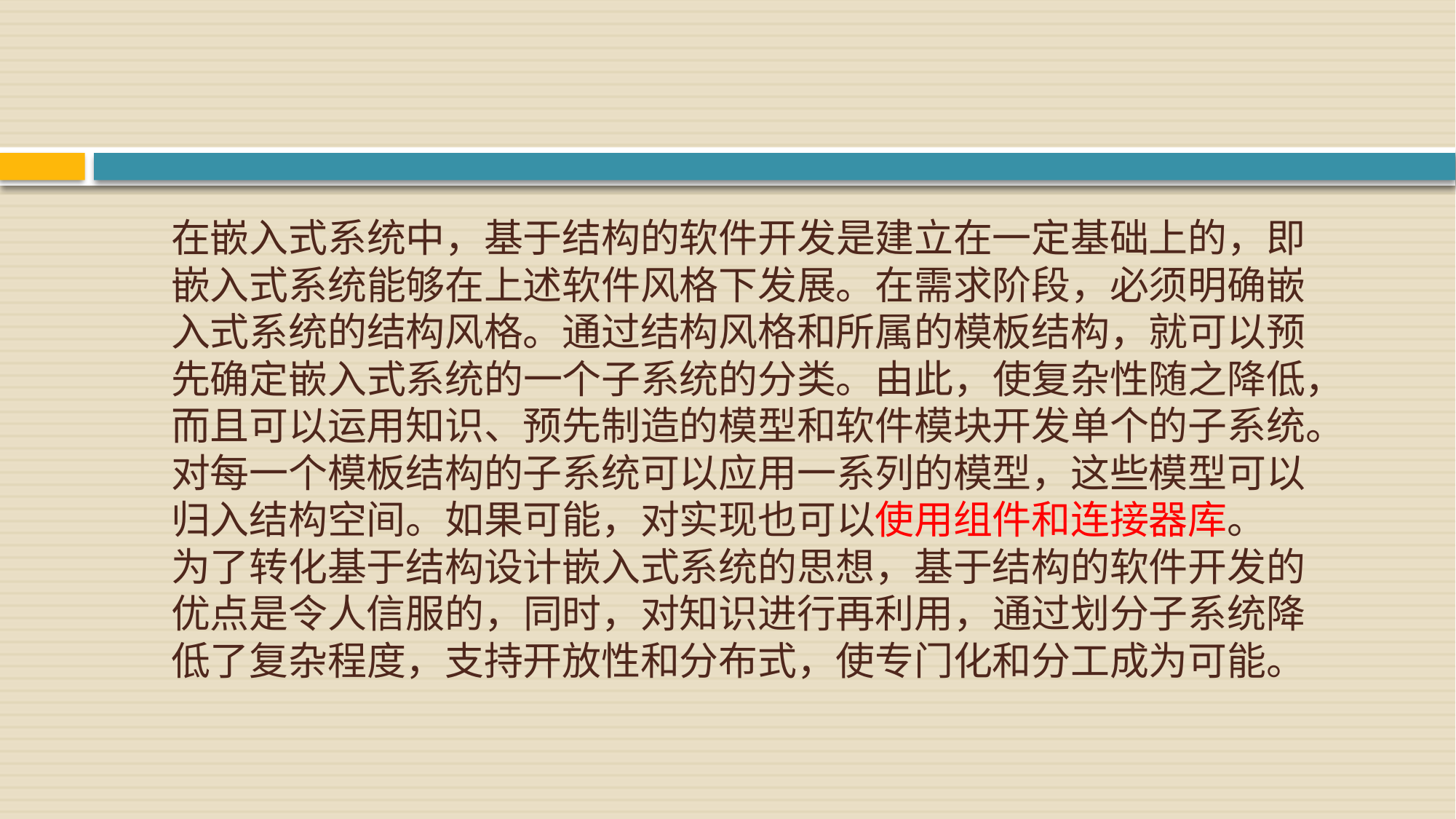

# 在嵌入式系统中，基于结构的软件开发是建立在一定基础上的，即嵌入式系统能够在上述软件风格下发展。在需求阶段，必须明确嵌入式系统的结构风格。通过结构风格和所属的模板结构，就可以预先确定嵌入式系统的一个子系统的分类。由此，使复杂性随之降低，而且可以运用知识、预先制造的模型和软件模块开发单个的子系统。对每一个模板结构的子系统可以应用一系列的模型，这些模型可以归入结构空间。如果可能，对实现也可以使用组件和连接器库。 为了转化基于结构设计嵌入式系统的思想，基于结构的软件开发的优点是令人信服的，同时，对知识进行再利用，通过划分子系统降低了复杂程度，支持开放性和分布式，使专门化和分工成为可能。